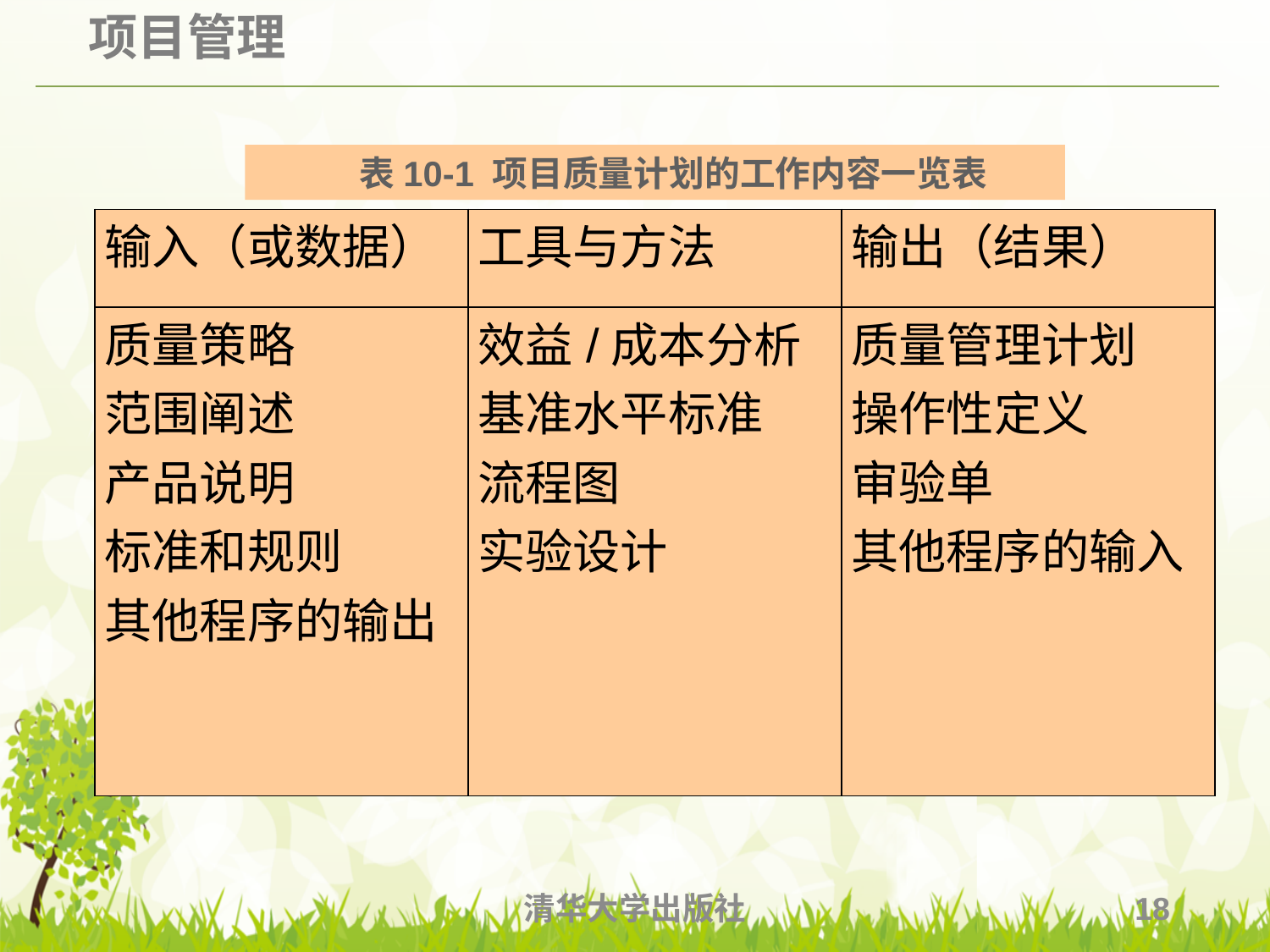

表10-1 项目质量计划的工作内容一览表
| 输入（或数据） | 工具与方法 | 输出（结果） |
| --- | --- | --- |
| 质量策略 范围阐述 产品说明 标准和规则 其他程序的输出 | 效益/成本分析 基准水平标准 流程图 实验设计 | 质量管理计划 操作性定义 审验单 其他程序的输入 |
清华大学出版社
18